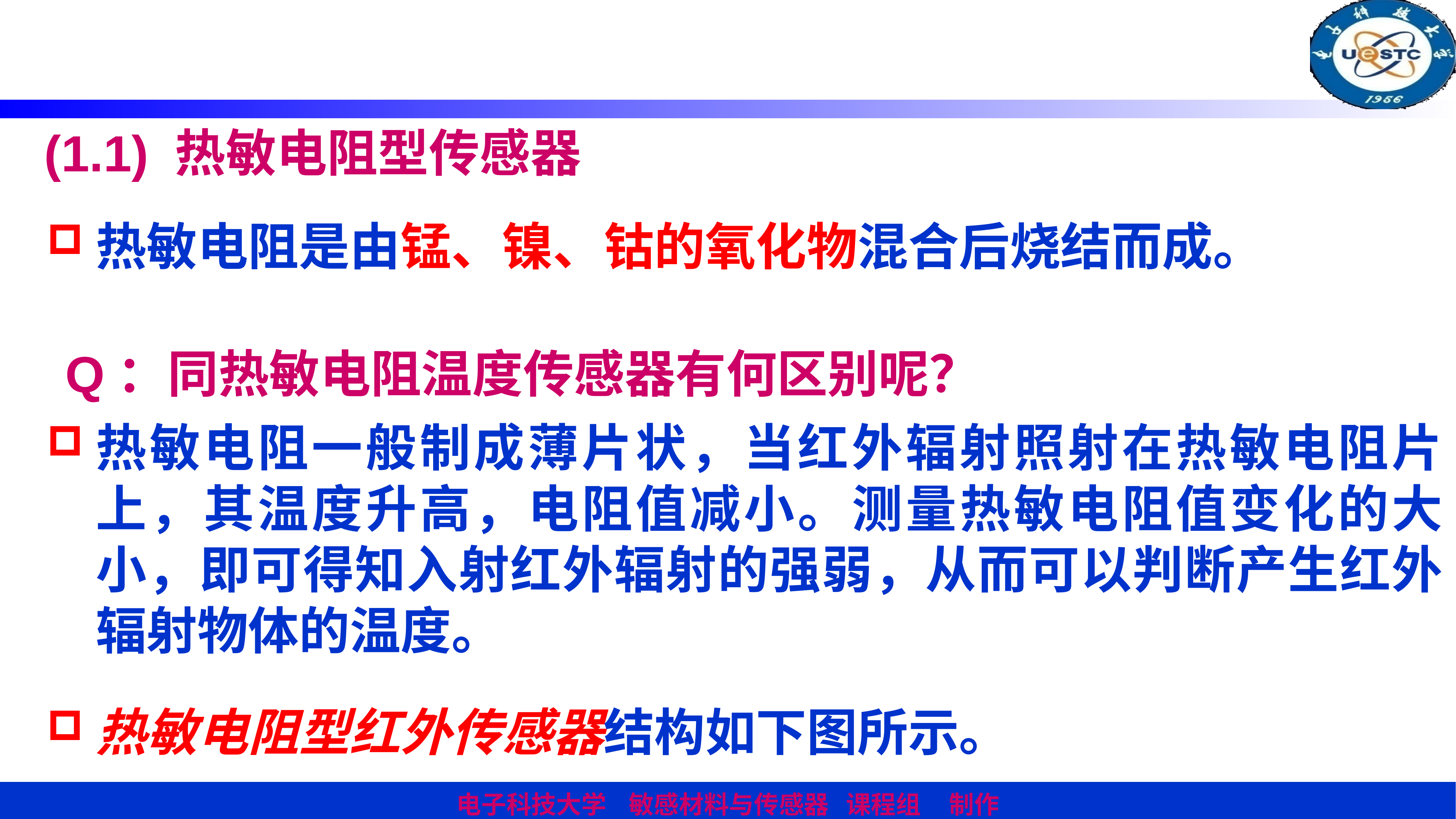

(1.1) 热敏电阻型传感器
热敏电阻是由锰、镍、钴的氧化物混合后烧结而成。
 Q：同热敏电阻温度传感器有何区别呢？
热敏电阻一般制成薄片状，当红外辐射照射在热敏电阻片上，其温度升高，电阻值减小。测量热敏电阻值变化的大小，即可得知入射红外辐射的强弱，从而可以判断产生红外辐射物体的温度。
热敏电阻型红外传感器结构如下图所示。